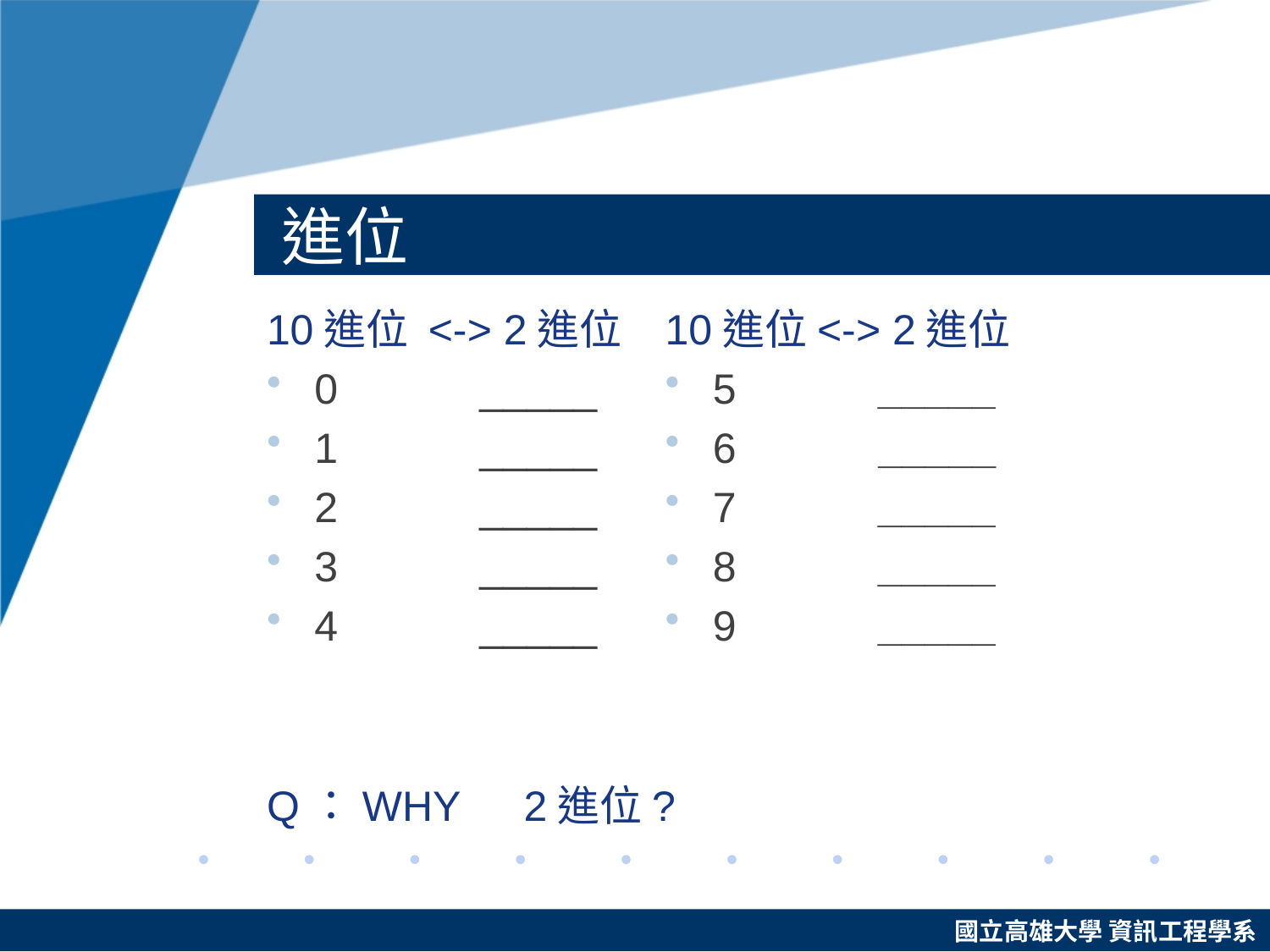

# 進位
10進位 <-> 2進位
0            _____
1            _____
2            _____
3            _____
4            _____
10進位<-> 2進位
5            _____
6            _____
7            _____
8            _____
9            _____
Q：WHY　2進位?